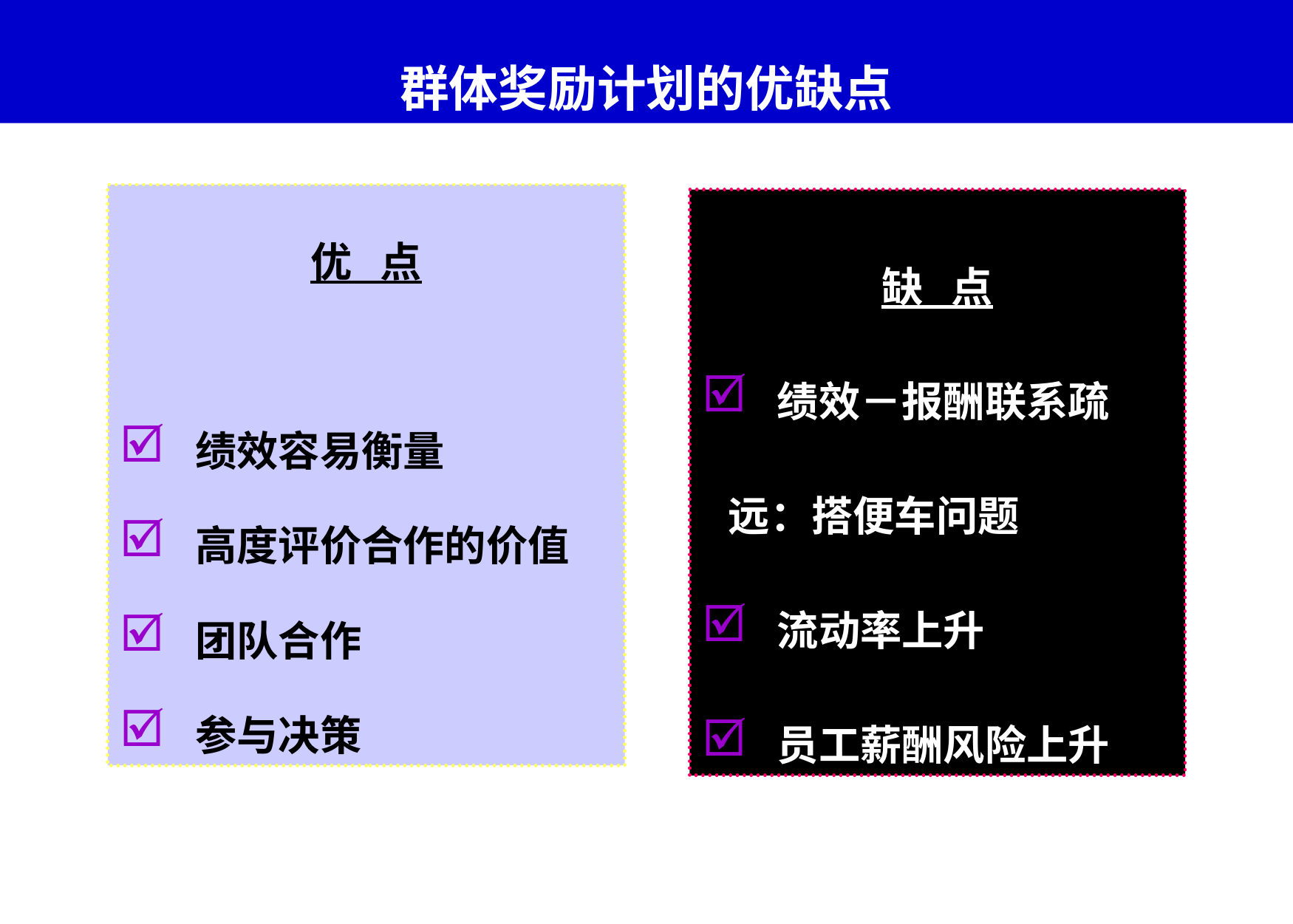

# 群体奖励计划的优缺点
优   点

  绩效容易衡量
  高度评价合作的价值
  团队合作
  参与决策
缺   点
  绩效－报酬联系疏远：搭便车问题
  流动率上升
  员工薪酬风险上升